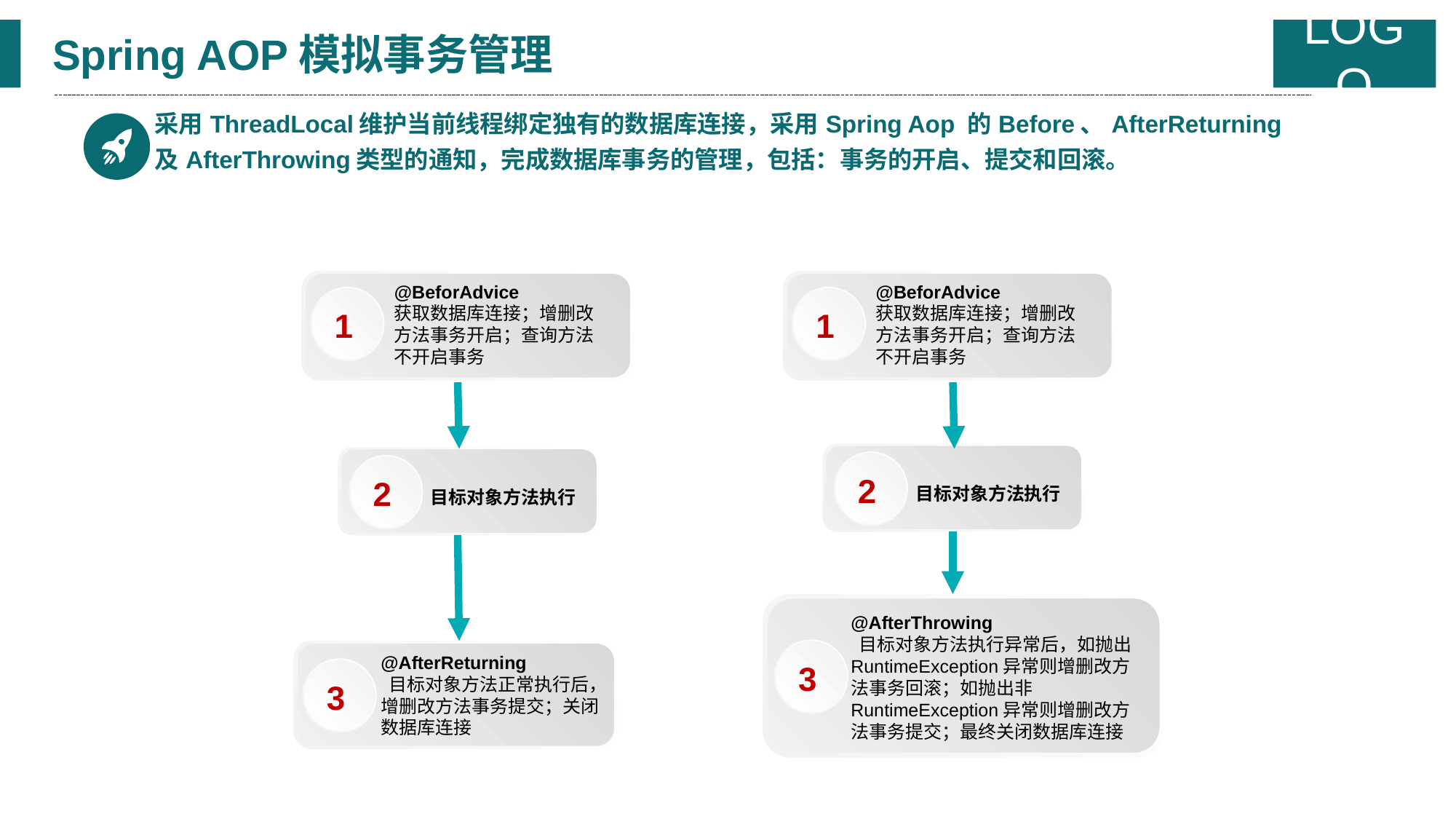

Spring AOP模拟事务管理
采用ThreadLocal维护当前线程绑定独有的数据库连接，采用Spring Aop 的Before、AfterReturning
及AfterThrowing类型的通知，完成数据库事务的管理，包括：事务的开启、提交和回滚。

1

1
@BeforAdvice
获取数据库连接；增删改方法事务开启；查询方法不开启事务
@BeforAdvice
获取数据库连接；增删改方法事务开启；查询方法不开启事务

2

2
目标对象方法执行
目标对象方法执行

@AfterThrowing
 目标对象方法执行异常后，如抛出RuntimeException异常则增删改方法事务回滚；如抛出非RuntimeException异常则增删改方法事务提交；最终关闭数据库连接

3

@AfterReturning
 目标对象方法正常执行后，增删改方法事务提交；关闭数据库连接

3